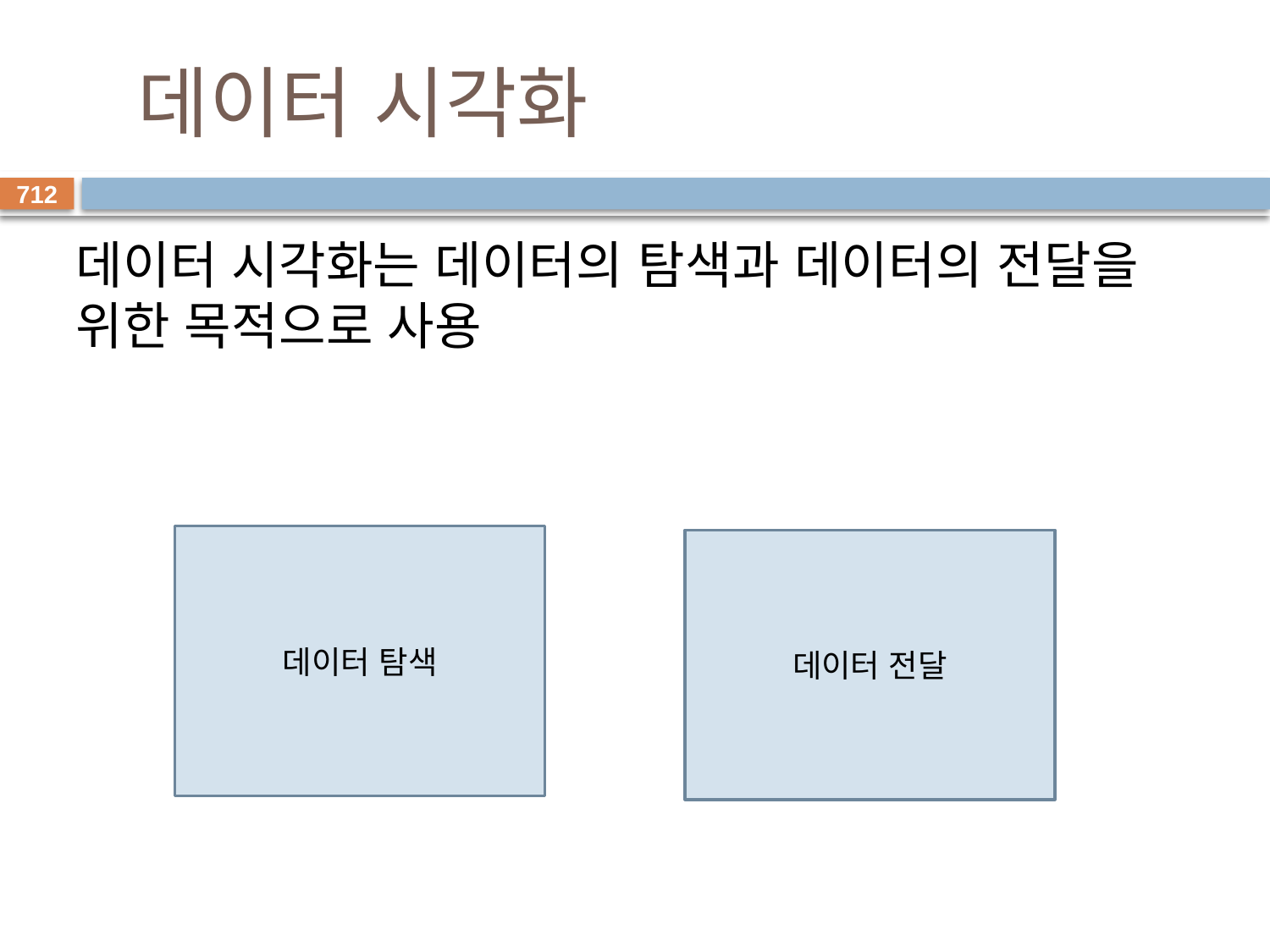

# 데이터 시각화
712
데이터 시각화는 데이터의 탐색과 데이터의 전달을 위한 목적으로 사용
데이터 탐색
데이터 전달